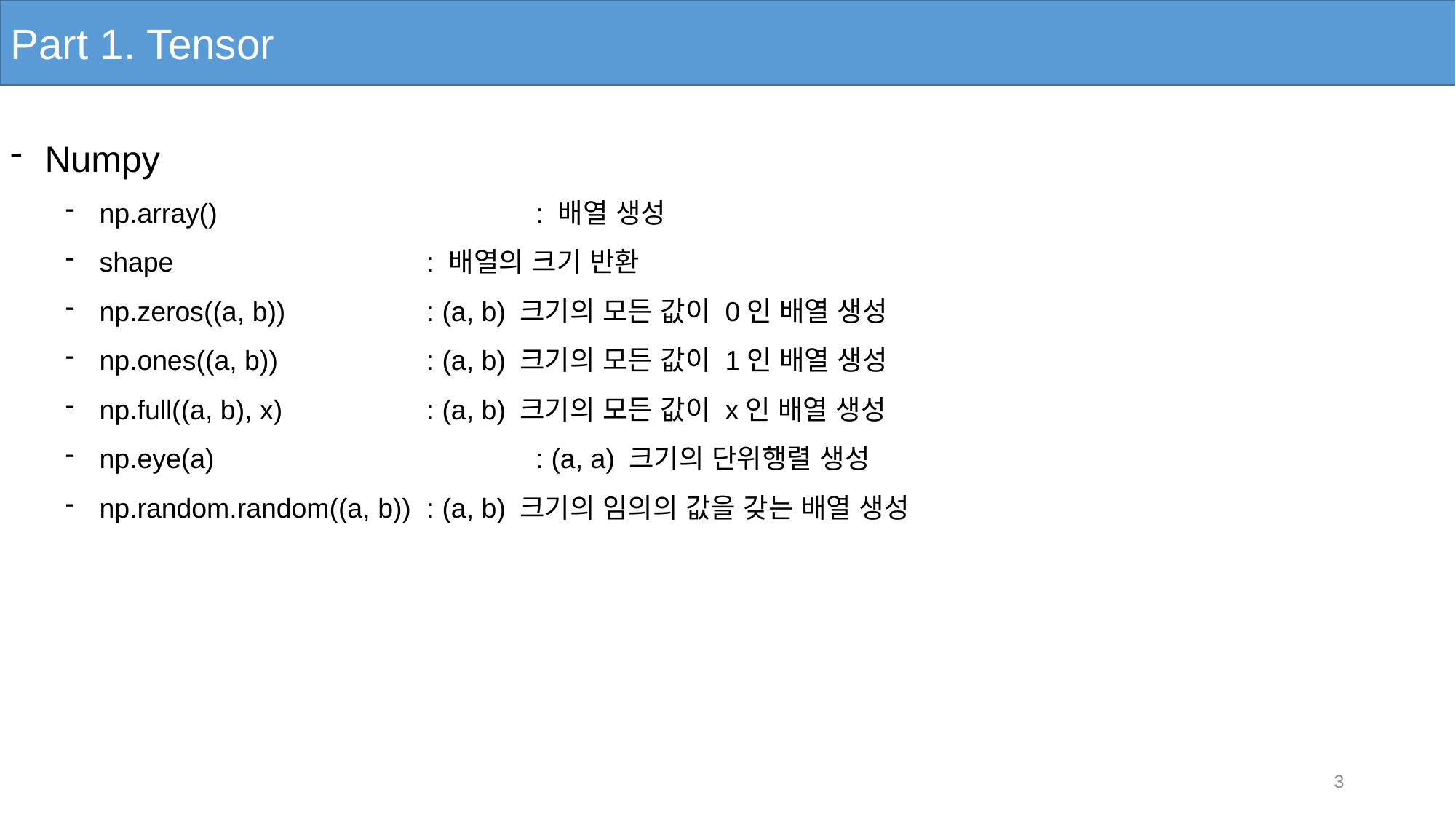

Part 1. Tensor
Numpy
np.array()			: 배열 생성
shape			: 배열의 크기 반환
np.zeros((a, b))		: (a, b) 크기의 모든 값이 0인 배열 생성
np.ones((a, b))		: (a, b) 크기의 모든 값이 1인 배열 생성
np.full((a, b), x)		: (a, b) 크기의 모든 값이 x인 배열 생성
np.eye(a)			: (a, a) 크기의 단위행렬 생성
np.random.random((a, b))	: (a, b) 크기의 임의의 값을 갖는 배열 생성
3